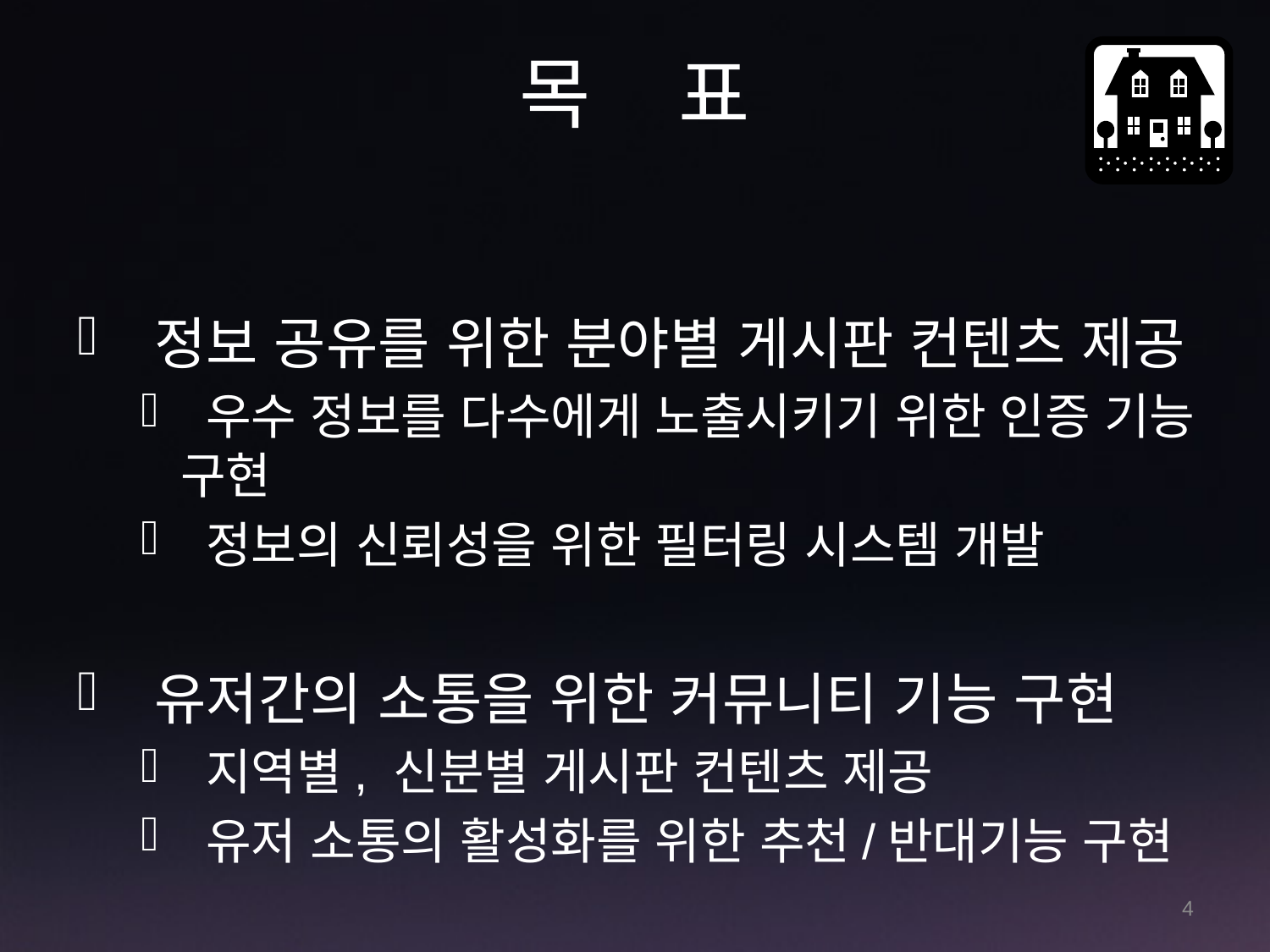

# 목    표
 정보 공유를 위한 분야별 게시판 컨텐츠 제공
 우수 정보를 다수에게 노출시키기 위한 인증 기능 구현
 정보의 신뢰성을 위한 필터링 시스템 개발

 유저간의 소통을 위한 커뮤니티 기능 구현
 지역별, 신분별 게시판 컨텐츠 제공
 유저 소통의 활성화를 위한 추천/반대기능 구현

4